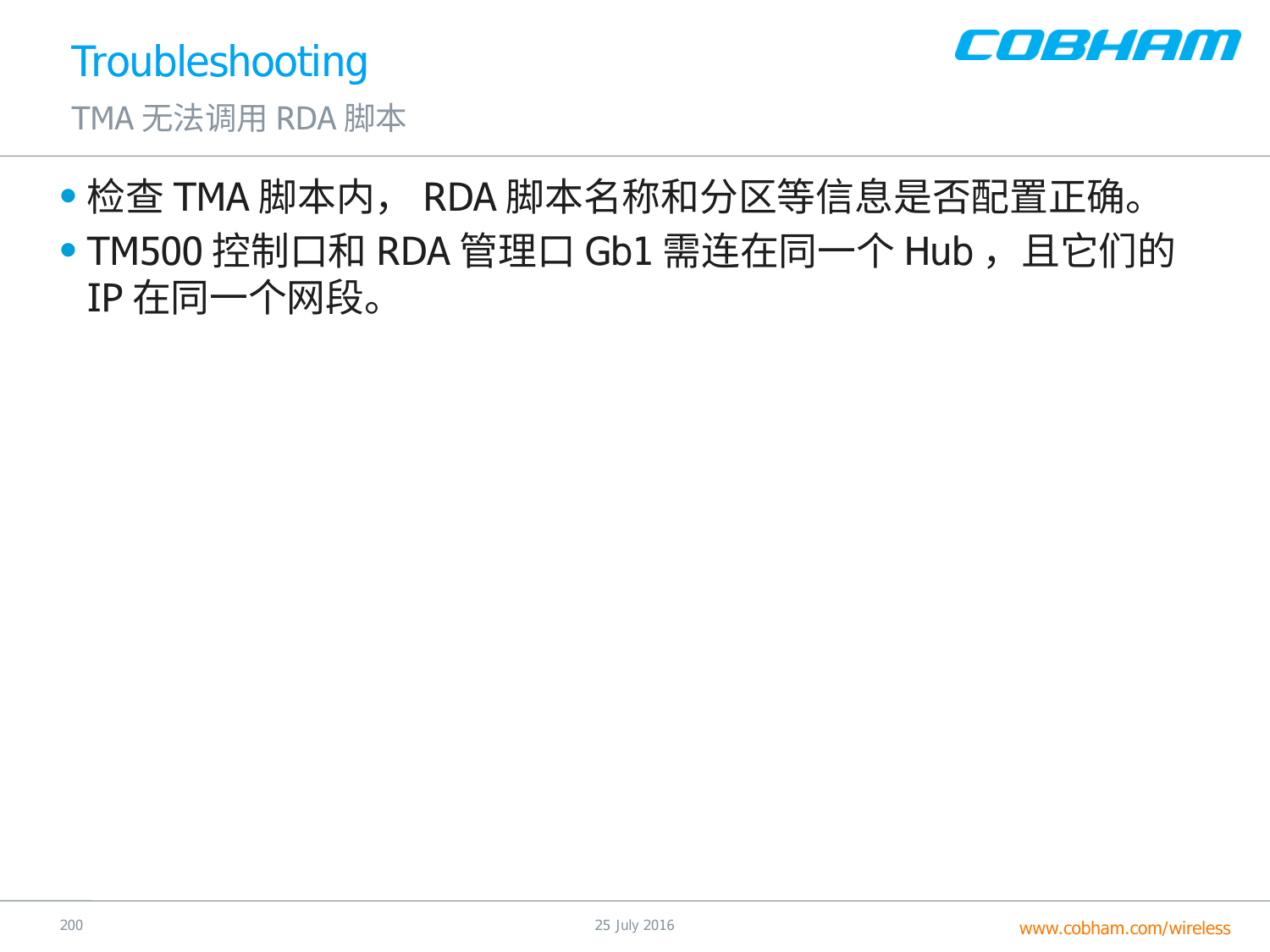

# Troubleshooting
TMA无法调用RDA脚本
检查TMA脚本内，RDA脚本名称和分区等信息是否配置正确。
TM500控制口和RDA管理口Gb1需连在同一个Hub，且它们的IP在同一个网段。
200
25 July 2016